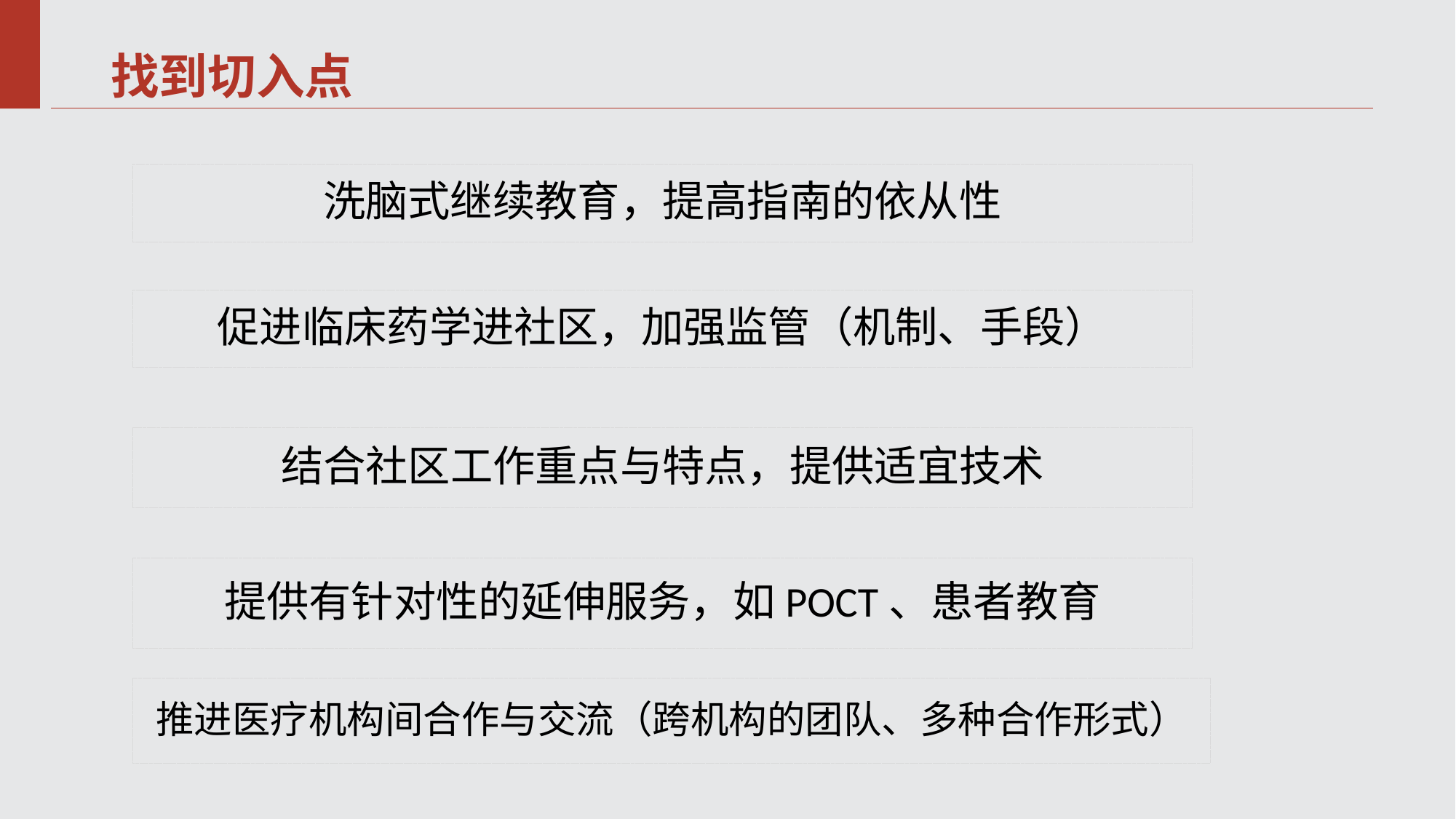

找到切入点
洗脑式继续教育，提高指南的依从性
促进临床药学进社区，加强监管（机制、手段）
结合社区工作重点与特点，提供适宜技术
提供有针对性的延伸服务，如POCT、患者教育
推进医疗机构间合作与交流（跨机构的团队、多种合作形式）